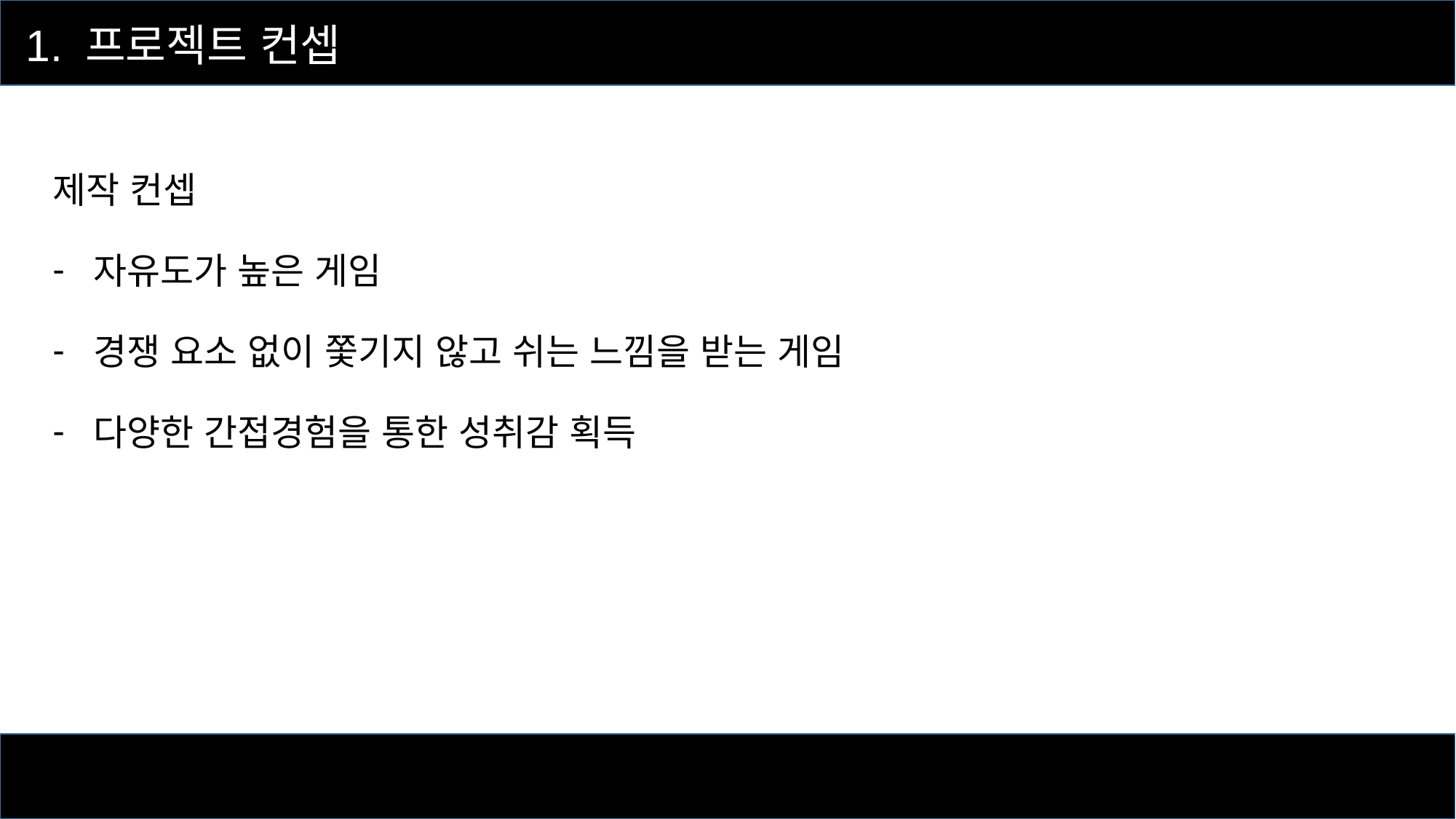

1. 프로젝트 컨셉
제작 컨셉
자유도가 높은 게임
경쟁 요소 없이 쫓기지 않고 쉬는 느낌을 받는 게임
다양한 간접경험을 통한 성취감 획득